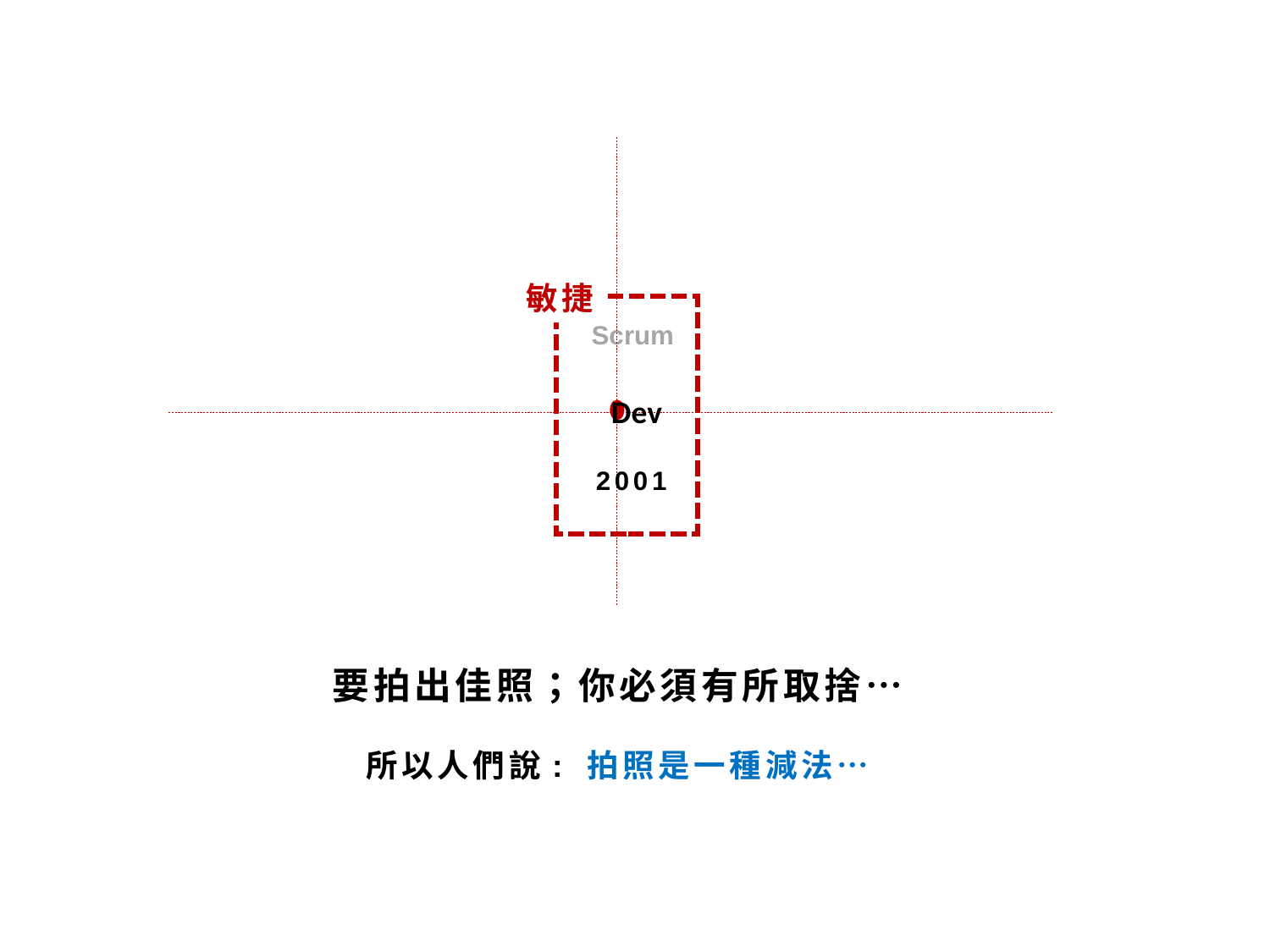

敏捷

Scrum
Dev

2001
要拍出佳照；你必須有所取捨…
所以人們說: 拍照是一種減法…